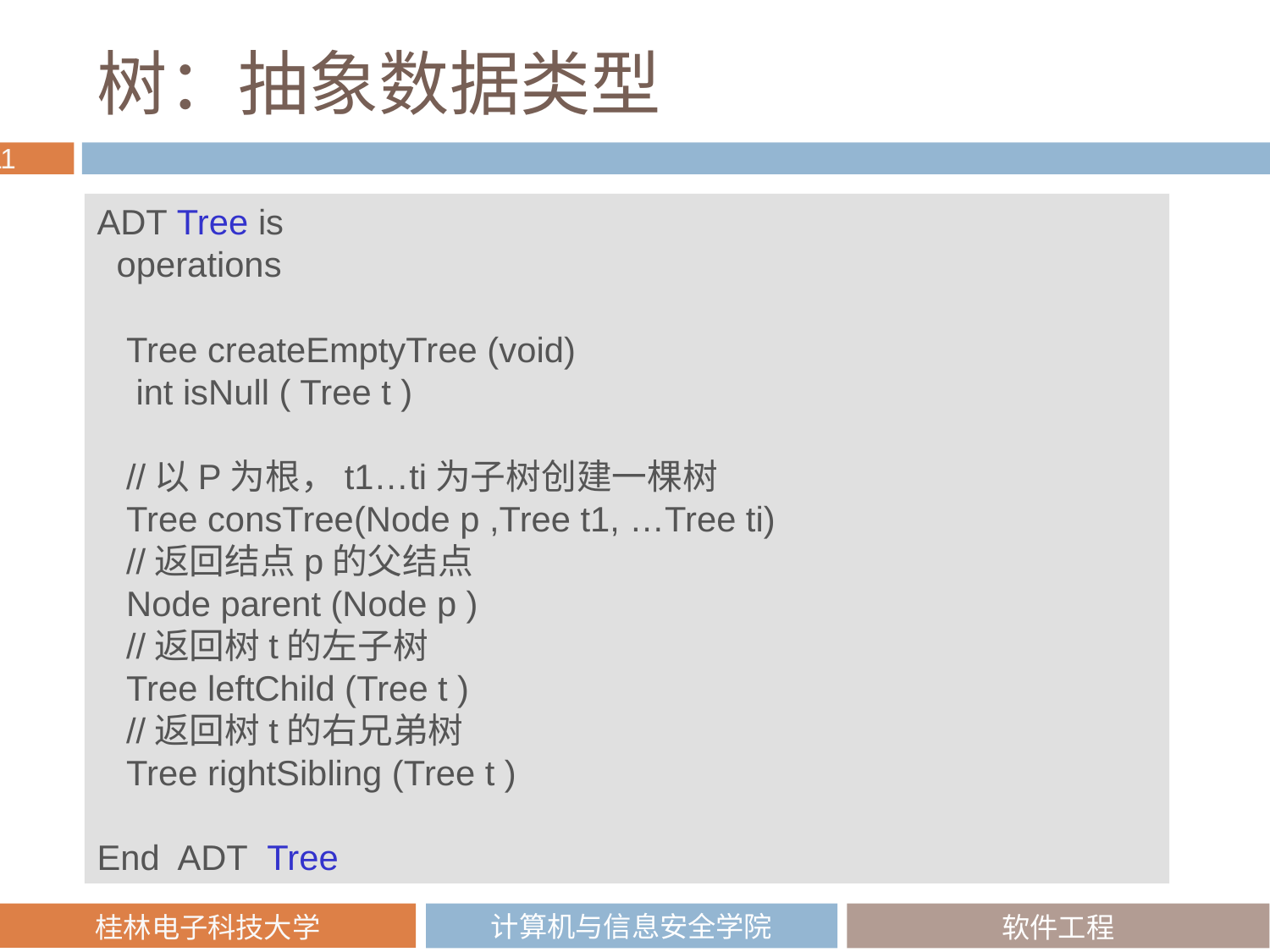

# 树：抽象数据类型
ADT Tree is
  operations

   Tree createEmptyTree (void)
    int isNull ( Tree t )

   //以P为根，t1…ti为子树创建一棵树
   Tree consTree(Node p ,Tree t1, …Tree ti)
   //返回结点p的父结点
   Node parent (Node p )
   //返回树t的左子树
   Tree leftChild (Tree t )
   //返回树t的右兄弟树
   Tree rightSibling (Tree t )

End  ADT  Tree